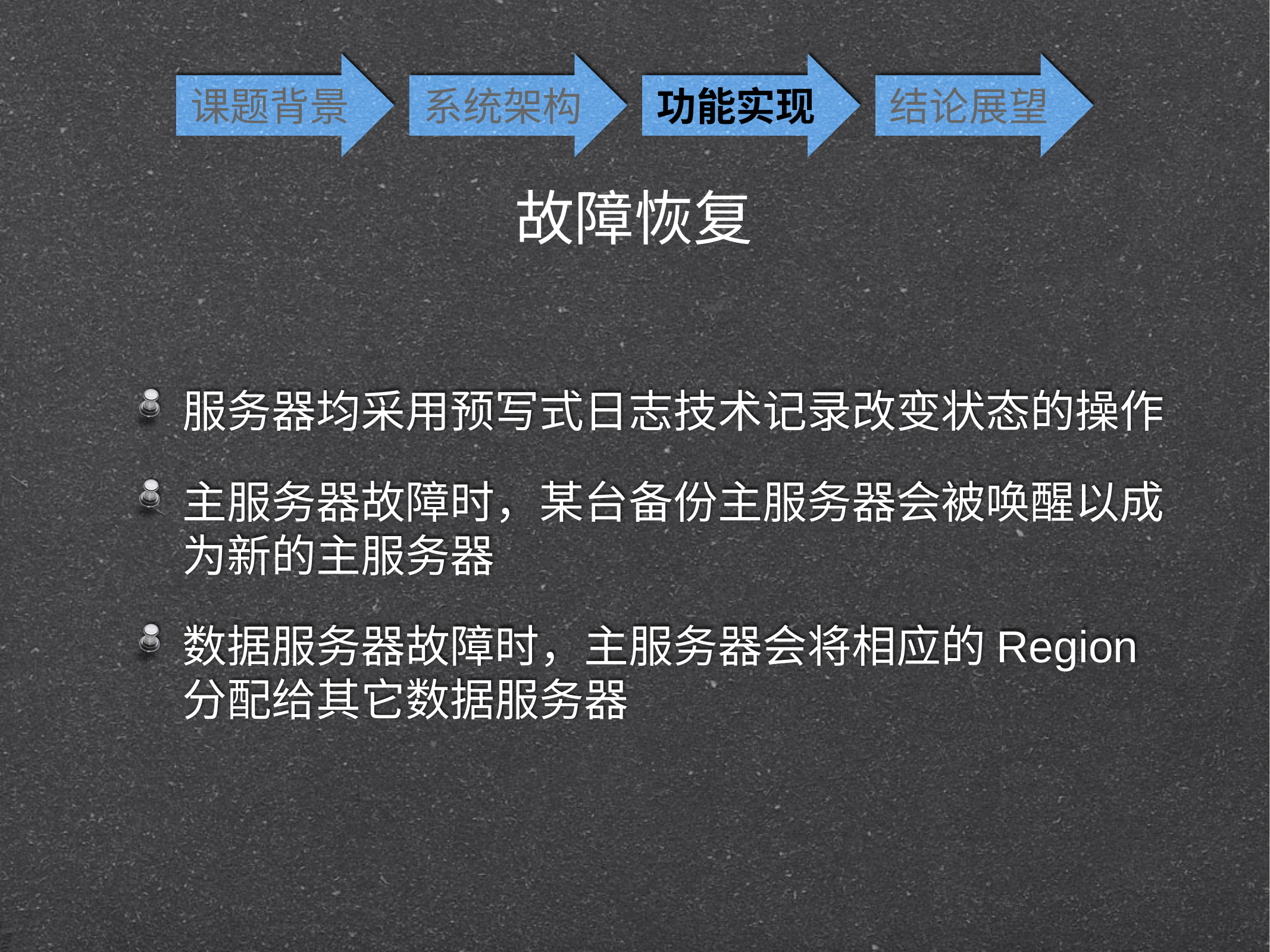

课题背景
系统架构
功能实现
结论展望
故障恢复
服务器均采用预写式日志技术记录改变状态的操作
主服务器故障时，某台备份主服务器会被唤醒以成为新的主服务器
数据服务器故障时，主服务器会将相应的Region分配给其它数据服务器